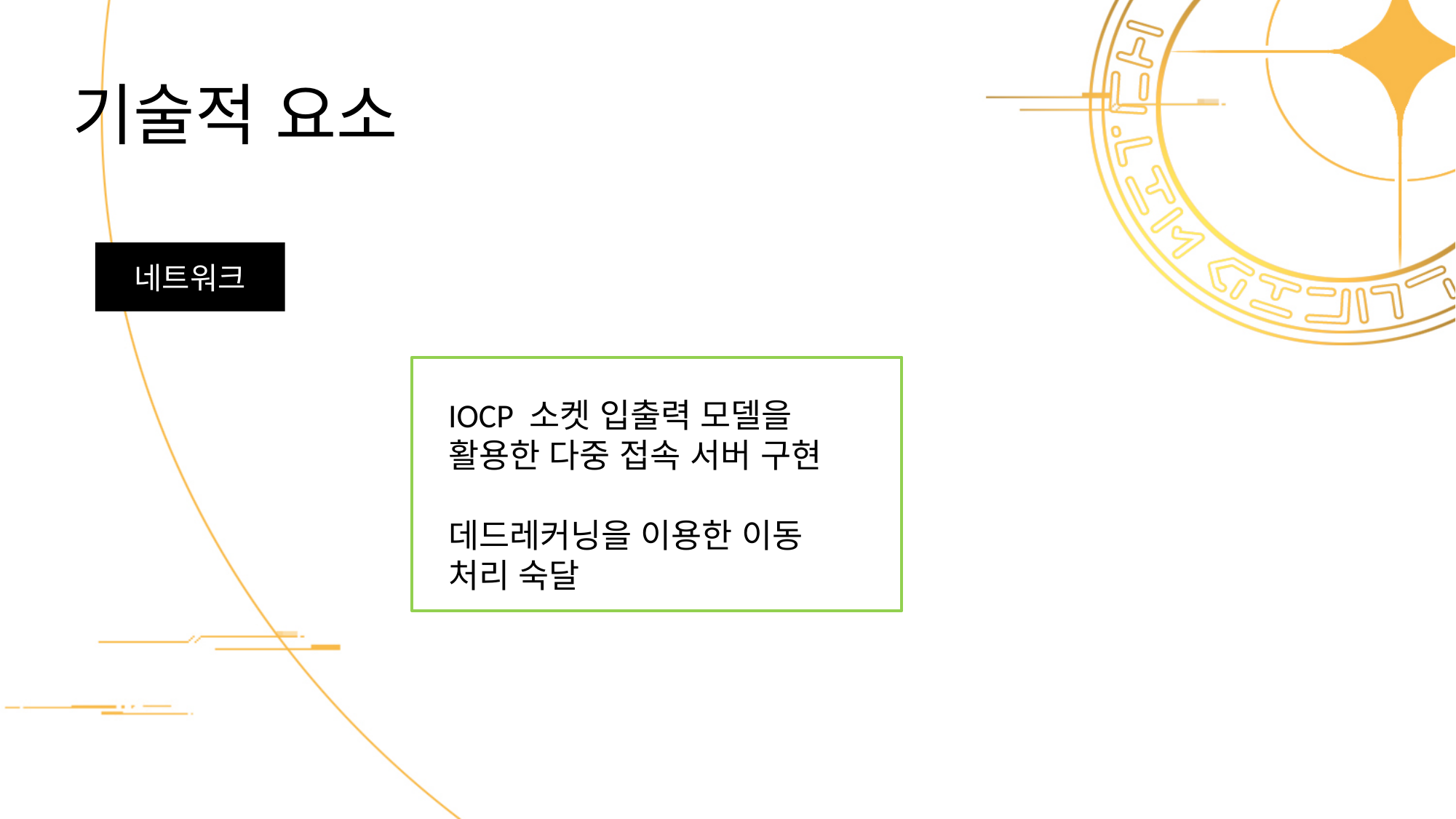

# 기술적 요소
네트워크

IOCP 소켓 입출력 모델을 활용한 다중 접속 서버 구현

데드레커닝을 이용한 이동 처리 숙달